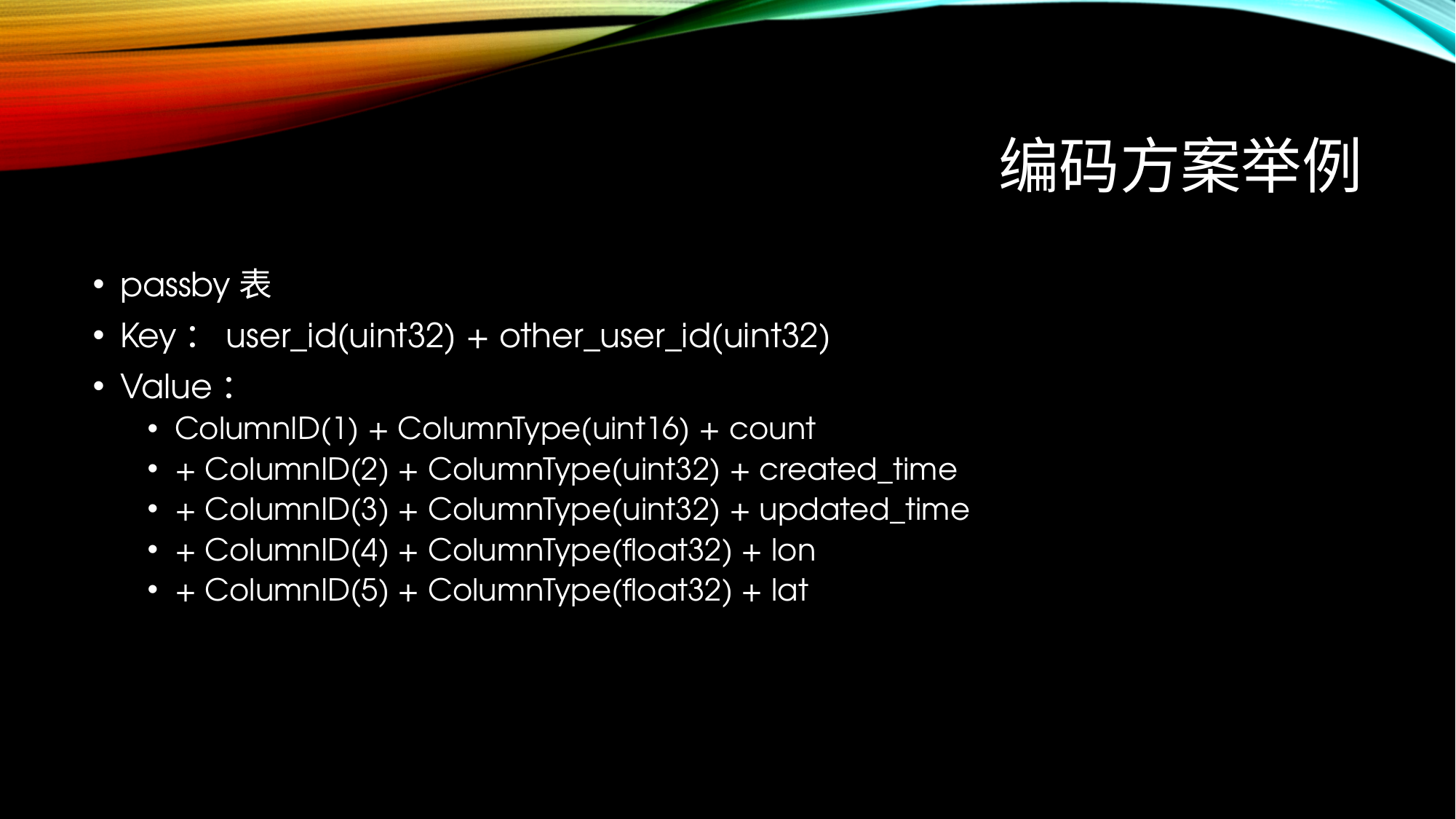

# 编码方案举例
passby表
Key：user_id(uint32) + other_user_id(uint32)
Value：
ColumnID(1) + ColumnType(uint16) + count
+ ColumnID(2) + ColumnType(uint32) + created_time
+ ColumnID(3) + ColumnType(uint32) + updated_time
+ ColumnID(4) + ColumnType(float32) + lon
+ ColumnID(5) + ColumnType(float32) + lat